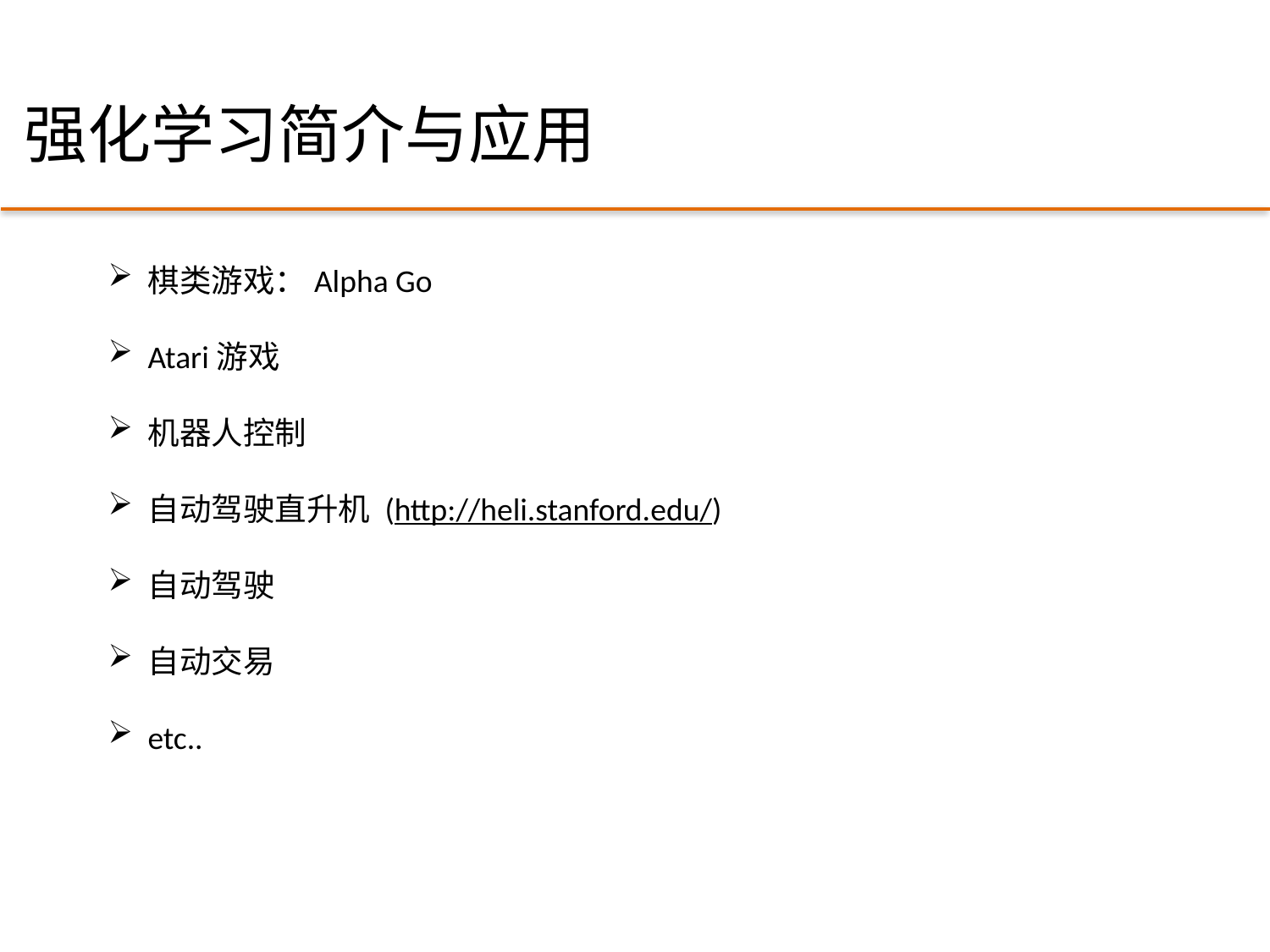

# 强化学习简介与应用
棋类游戏：Alpha Go

Atari游戏

机器人控制

自动驾驶直升机 (http://heli.stanford.edu/)

自动驾驶

自动交易

etc..